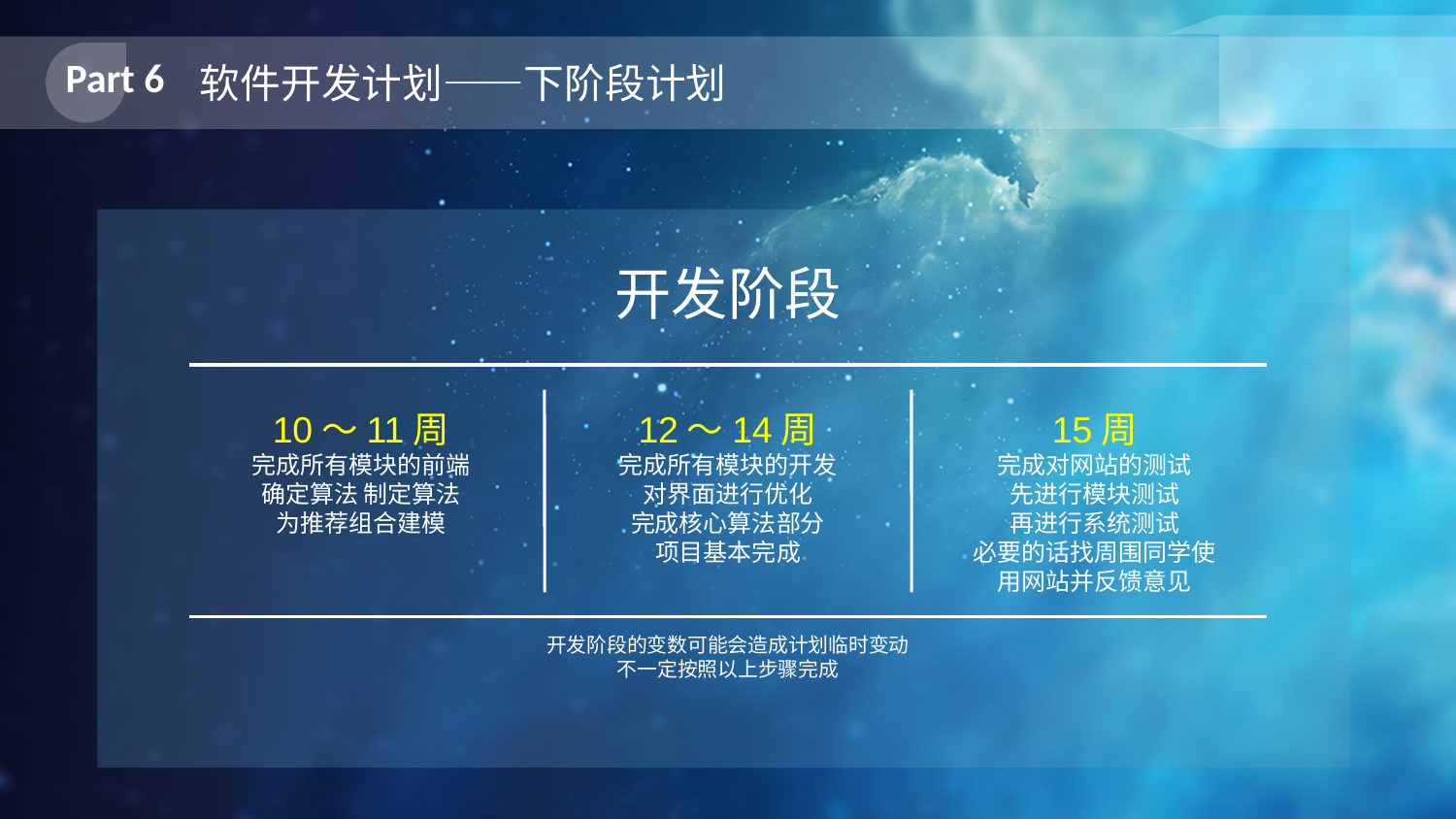

Part 6
软件开发计划——下阶段计划

开发阶段

10～11周
完成所有模块的前端
确定算法 制定算法
为推荐组合建模
12～14周
完成所有模块的开发
对界面进行优化
完成核心算法部分
项目基本完成
15周
完成对网站的测试
先进行模块测试
再进行系统测试
必要的话找周围同学使用网站并反馈意见
开发阶段的变数可能会造成计划临时变动
不一定按照以上步骤完成